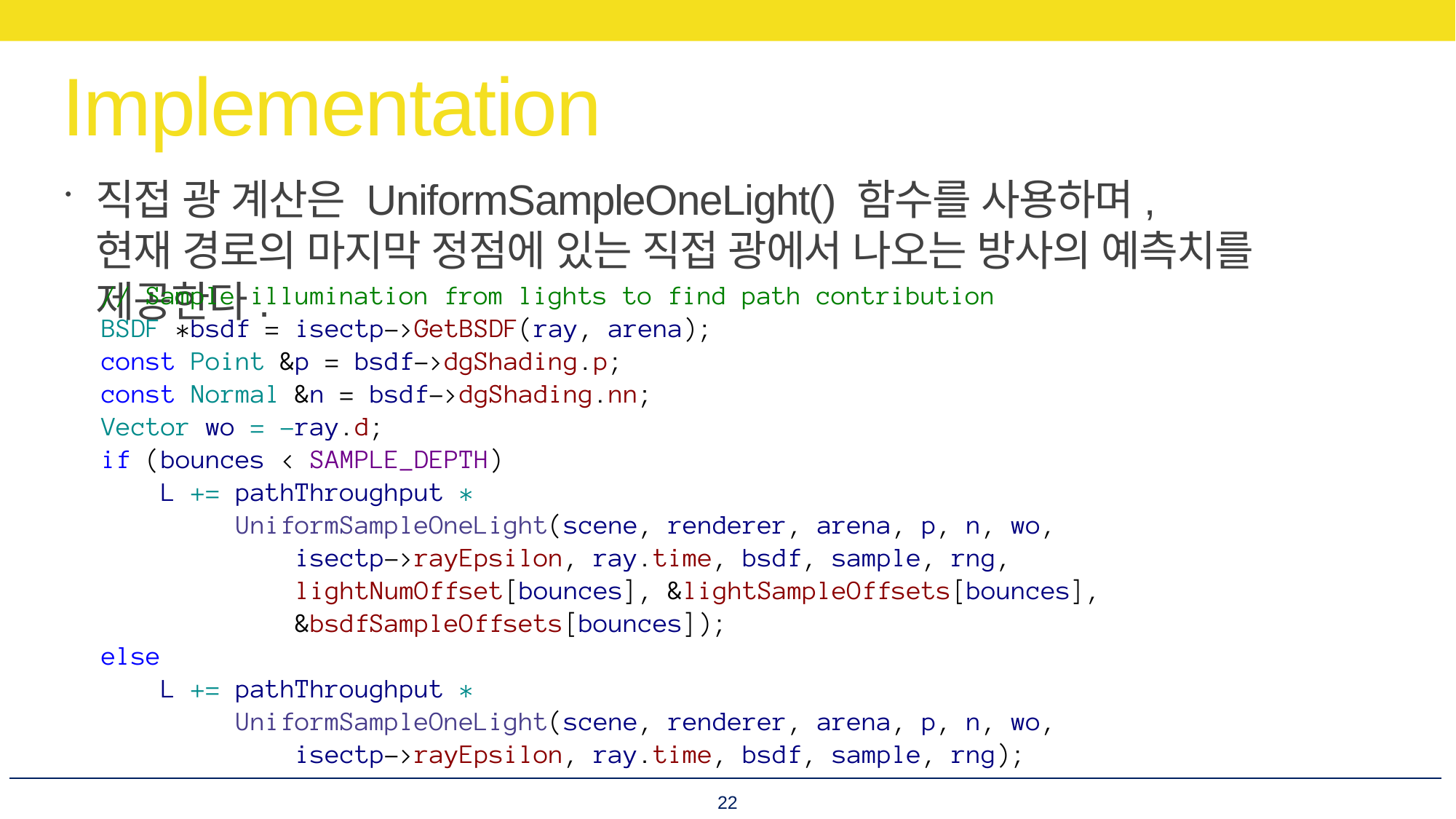

# Implementation
직접 광 계산은 UniformSampleOneLight() 함수를 사용하며,
현재 경로의 마지막 정점에 있는 직접 광에서 나오는 방사의 예측치를 제공한다.
// Sample illumination from lights to find path contribution
BSDF *bsdf = isectp->GetBSDF(ray, arena);
const Point &p = bsdf->dgShading.p;
const Normal &n = bsdf->dgShading.nn;
Vector wo = -ray.d;
if (bounces < SAMPLE_DEPTH)
    L += pathThroughput *
         UniformSampleOneLight(scene, renderer, arena, p, n, wo,
             isectp->rayEpsilon, ray.time, bsdf, sample, rng,
             lightNumOffset[bounces], &lightSampleOffsets[bounces],
             &bsdfSampleOffsets[bounces]);
else
    L += pathThroughput *
         UniformSampleOneLight(scene, renderer, arena, p, n, wo,
             isectp->rayEpsilon, ray.time, bsdf, sample, rng);
22